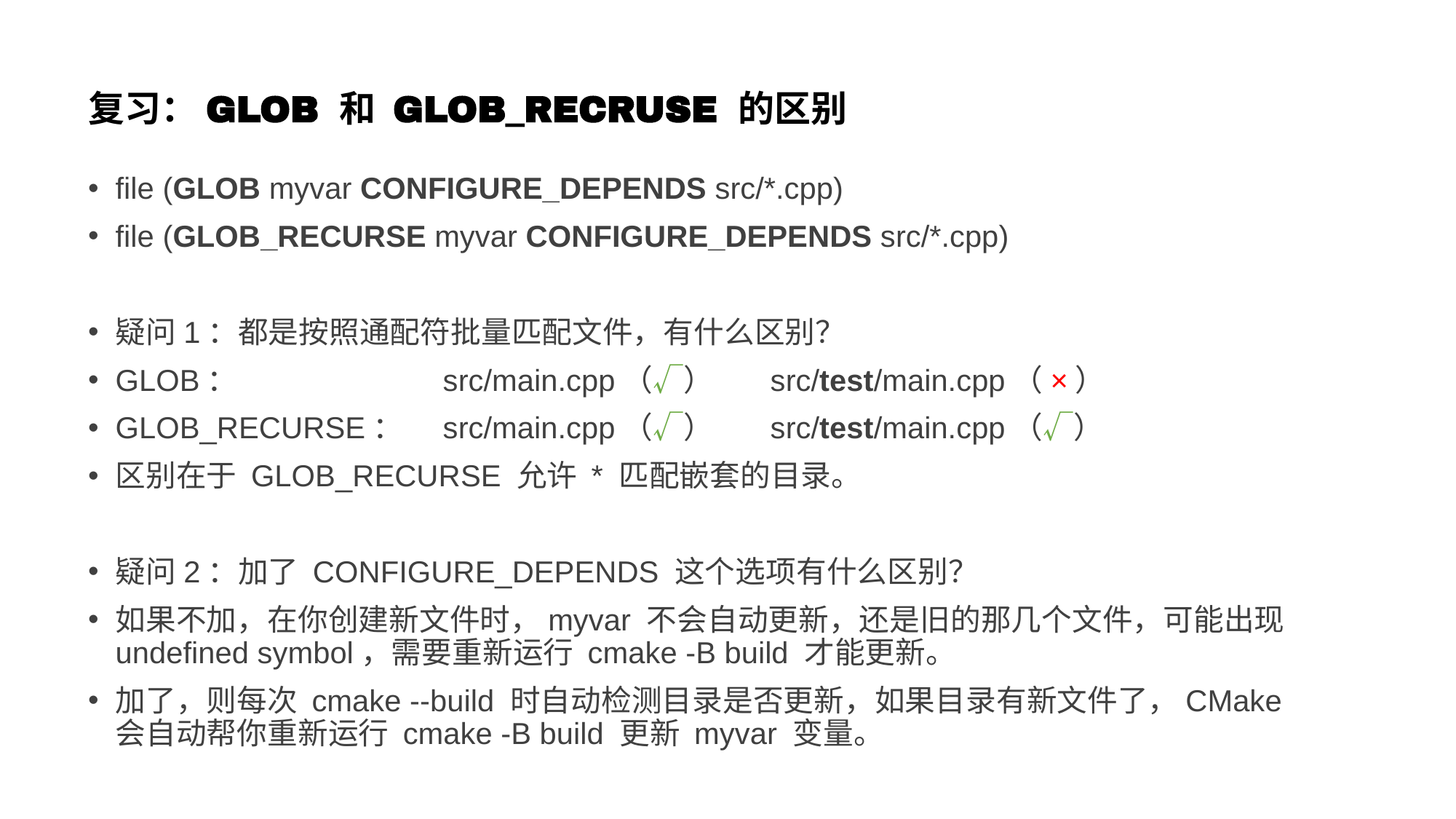

# 复习：GLOB 和 GLOB_RECRUSE 的区别
file (GLOB myvar CONFIGURE_DEPENDS src/*.cpp)
file (GLOB_RECURSE myvar CONFIGURE_DEPENDS src/*.cpp)

疑问1：都是按照通配符批量匹配文件，有什么区别？
GLOB：		src/main.cpp（√）	src/test/main.cpp（×）
GLOB_RECURSE：	src/main.cpp（√）	src/test/main.cpp（√）
区别在于 GLOB_RECURSE 允许 * 匹配嵌套的目录。

疑问2：加了 CONFIGURE_DEPENDS 这个选项有什么区别？
如果不加，在你创建新文件时，myvar 不会自动更新，还是旧的那几个文件，可能出现 undefined symbol，需要重新运行 cmake -B build 才能更新。
加了，则每次 cmake --build 时自动检测目录是否更新，如果目录有新文件了，CMake 会自动帮你重新运行 cmake -B build 更新 myvar 变量。